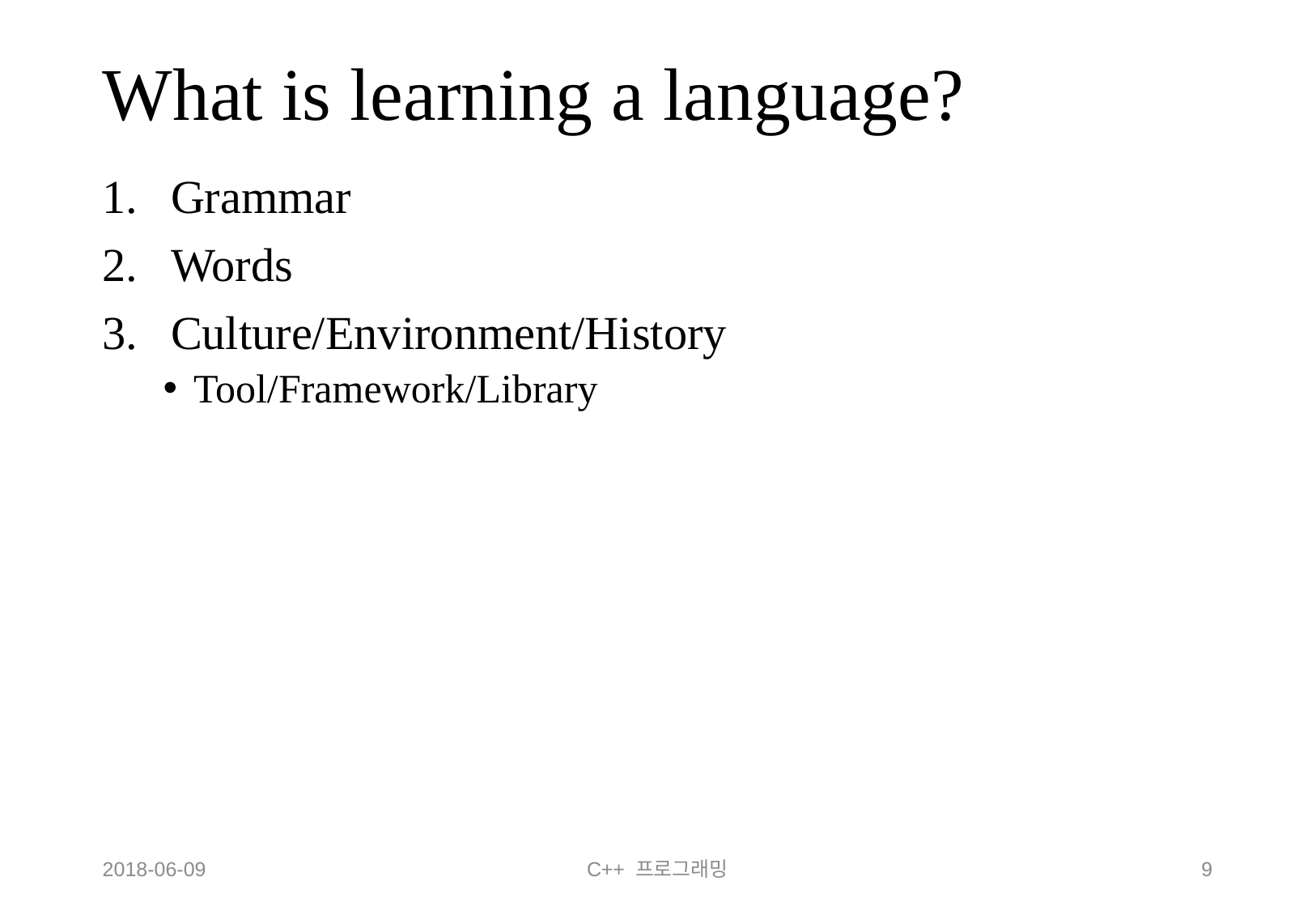

# What is learning a language?
Grammar
Words
Culture/Environment/History
Tool/Framework/Library
2018-06-09
C++ 프로그래밍
9